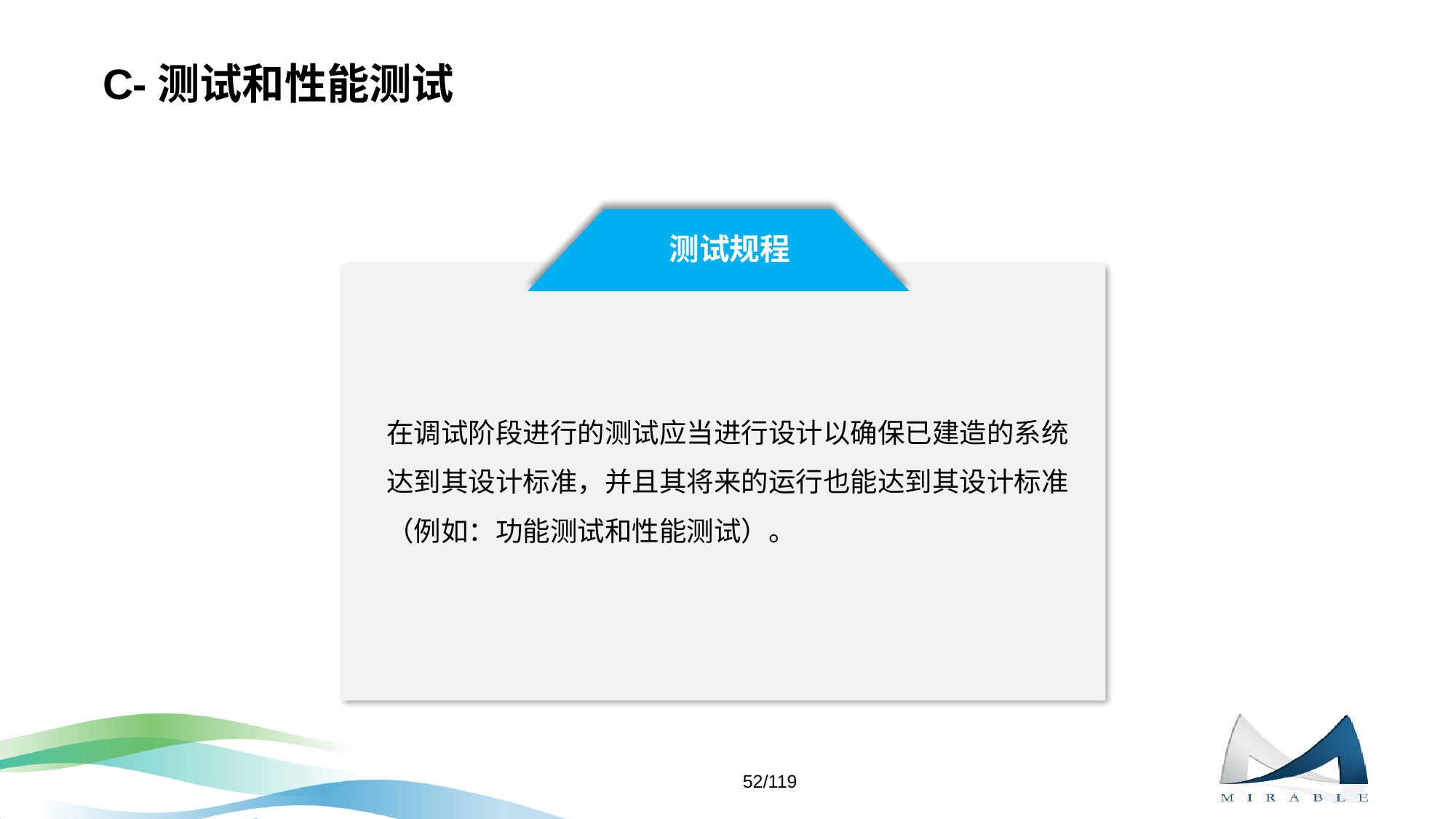

# C-测试和性能测试

测试规程

在调试阶段进行的测试应当进行设计以确保已建造的系统达到其设计标准，并且其将来的运行也能达到其设计标准
（例如：功能测试和性能测试）。
52/119